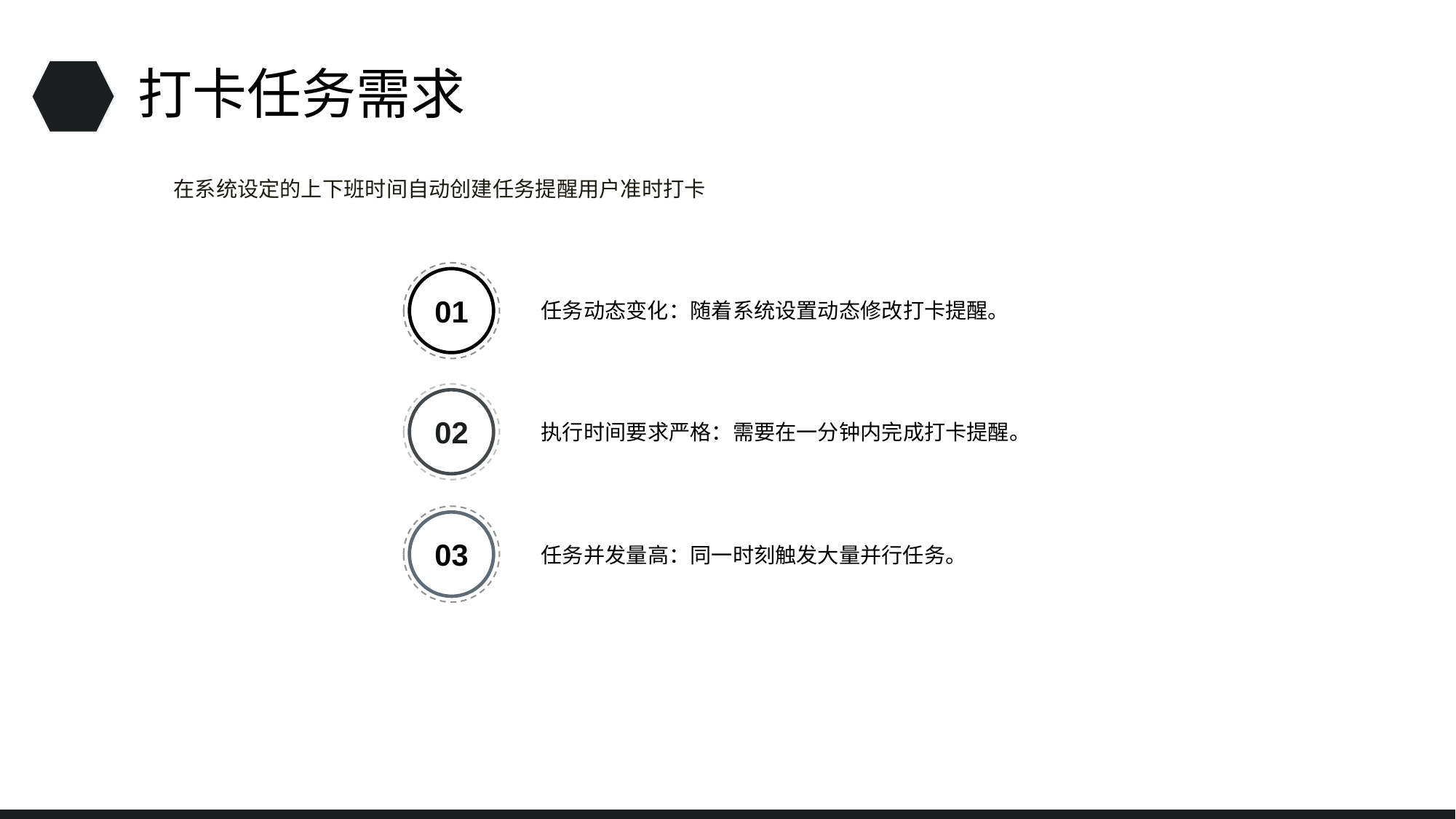

打卡任务需求
在系统设定的上下班时间自动创建任务提醒用户准时打卡

01
任务动态变化：随着系统设置动态修改打卡提醒。

02
执行时间要求严格：需要在一分钟内完成打卡提醒。

03
任务并发量高：同一时刻触发大量并行任务。